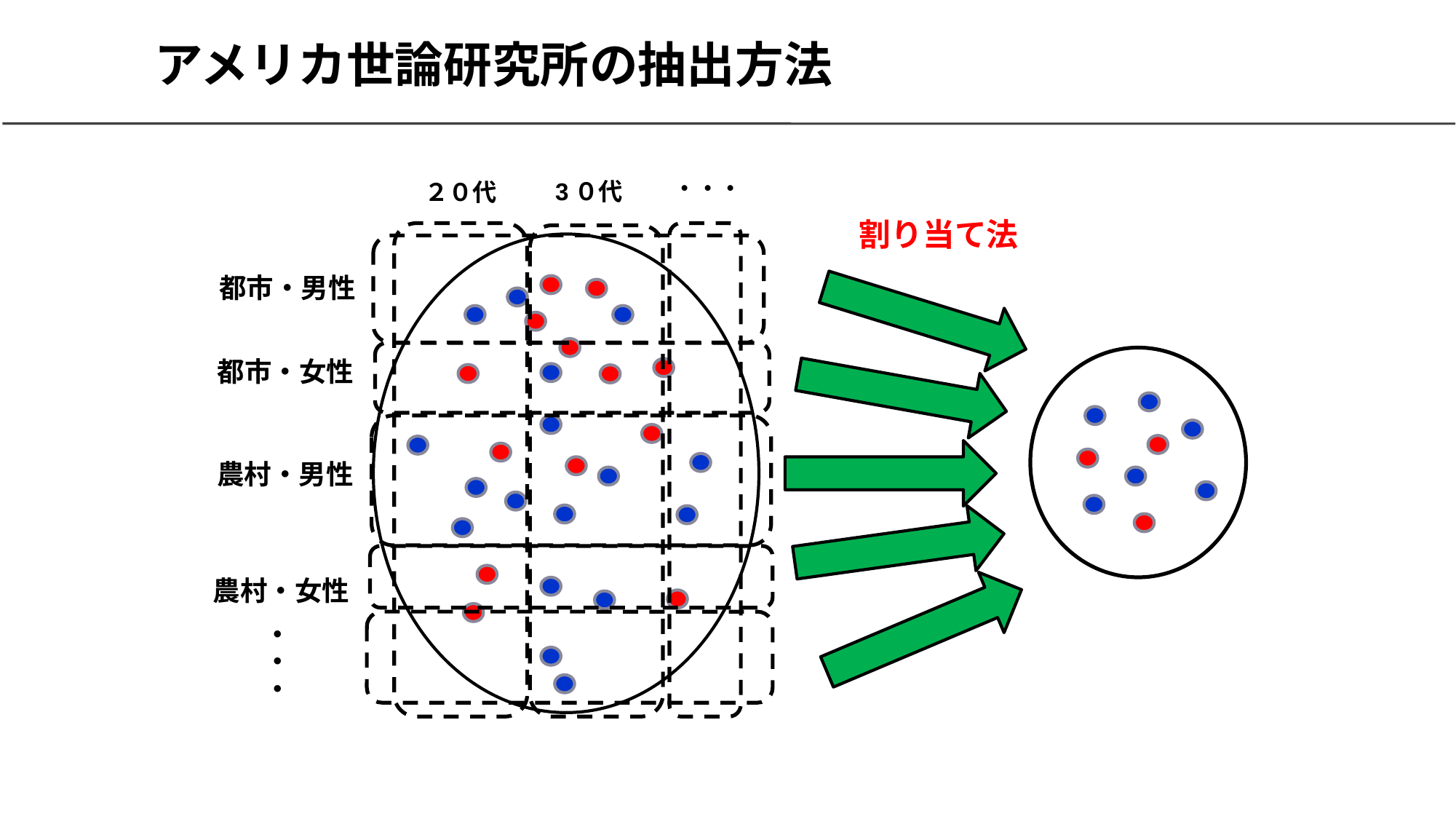

# アメリカ世論研究所の抽出方法
・・・
3０代
２０代
割り当て法

都市・男性

都市・女性

農村・男性

農村・女性

・・・